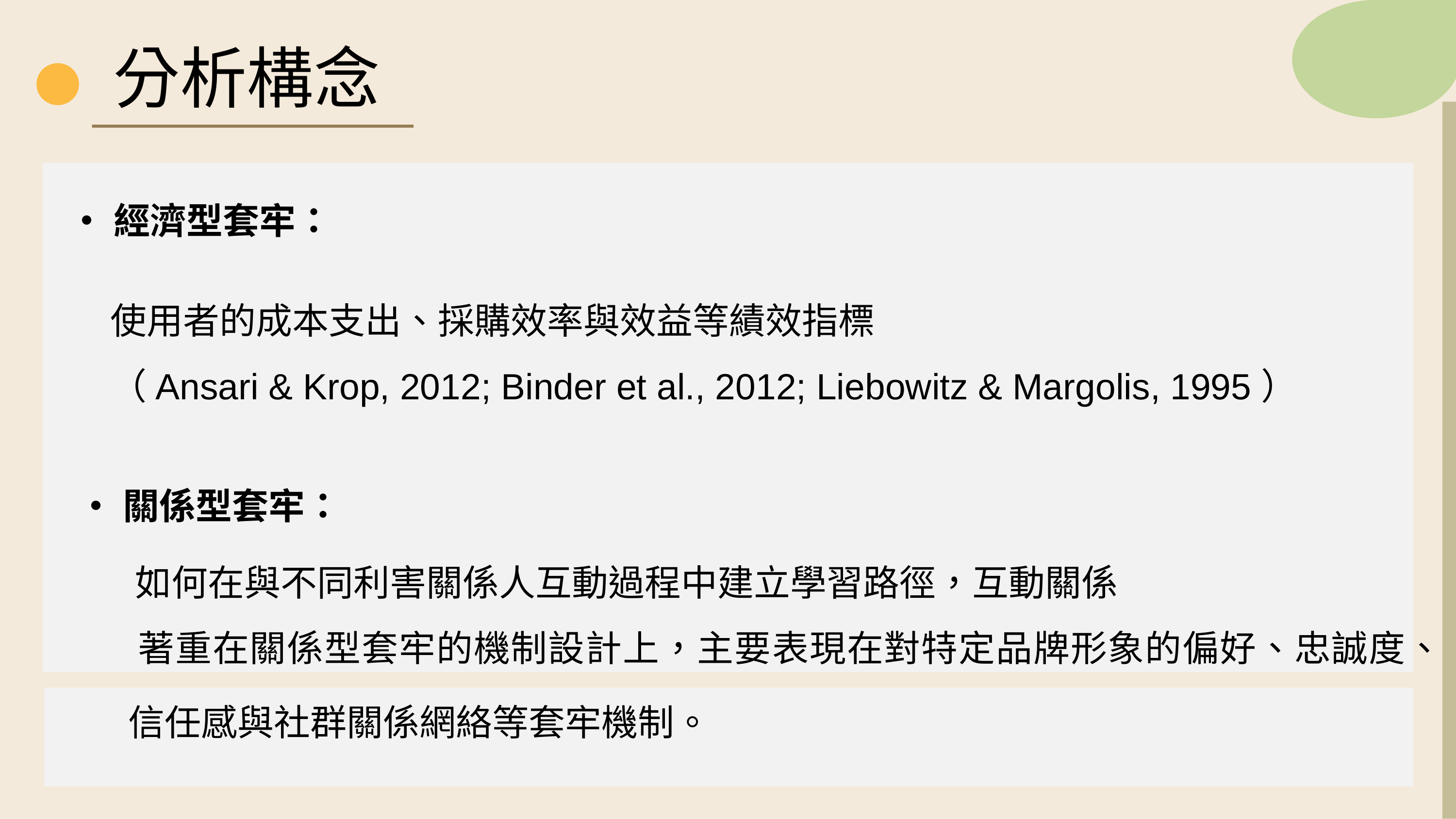

分析構念

使用者的成本支出、採購效率與效益等績效指標
（Ansari & Krop, 2012; Binder et al., 2012; Liebowitz & Margolis, 1995）

  如何在與不同利害關係人互動過程中建立學習路徑，互動關係
  著重在關係型套牢的機制設計上，主要表現在對特定品牌形象的偏好、忠誠度、
‧經濟型套牢：
‧關係型套牢：

信任感與社群關係網絡等套牢機制。